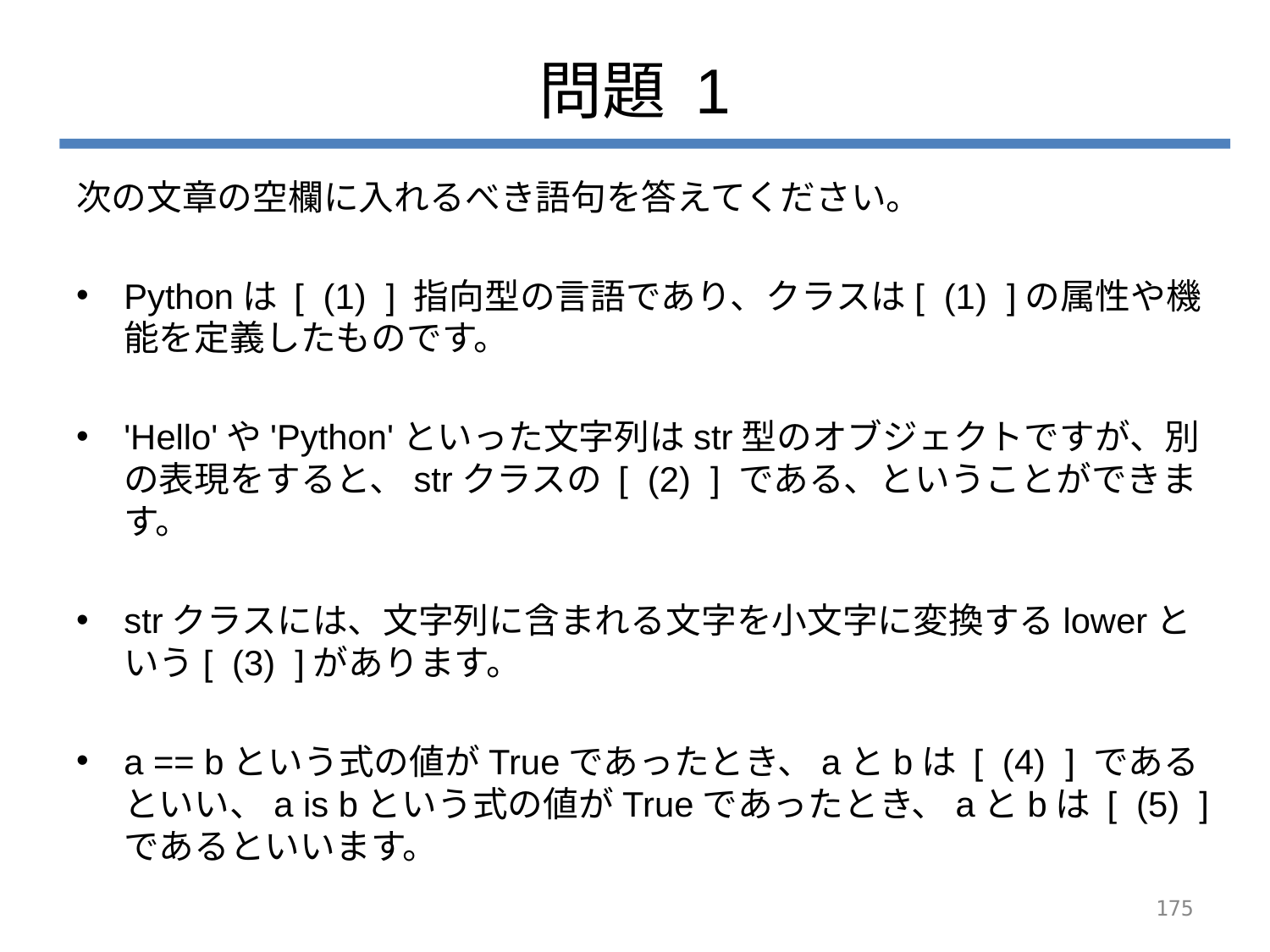

# 問題 1
次の文章の空欄に入れるべき語句を答えてください。

Pythonは [  (1)  ] 指向型の言語であり、クラスは[  (1)  ]の属性や機能を定義したものです。

'Hello'や'Python'といった文字列はstr型のオブジェクトですが、別の表現をすると、strクラスの [  (2)  ] である、ということができます。

strクラスには、文字列に含まれる文字を小文字に変換するlowerという[  (3)  ]があります。

a == bという式の値がTrueであったとき、aとbは [  (4)  ] であるといい、a is bという式の値がTrueであったとき、aとbは [  (5)  ] であるといいます。
175